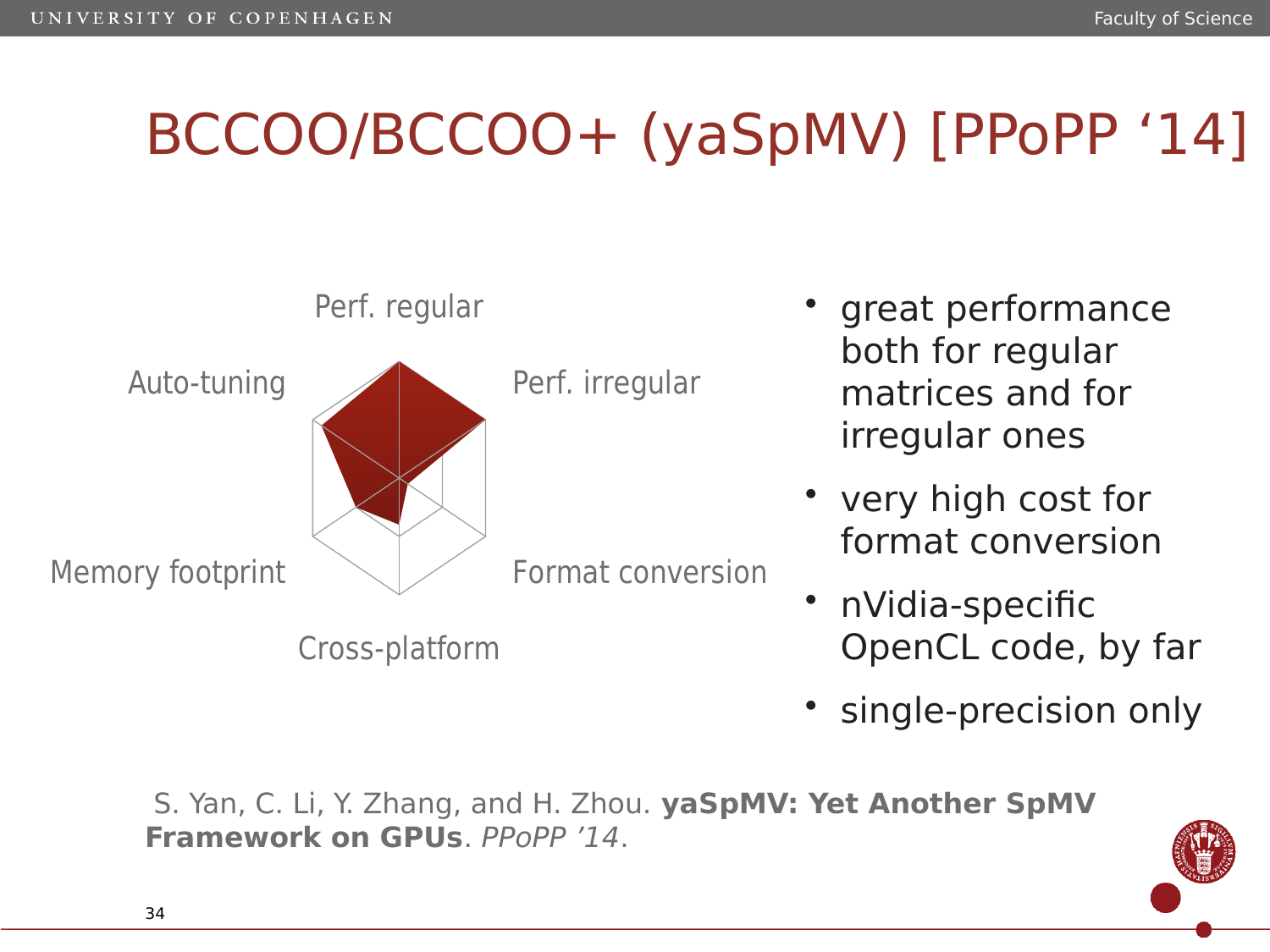

Faculty of Science
BCCOO/BCCOO+ (yaSpMV) [PPoPP ‘14]

### Chart

| Category | 系列 1 |
|---|---|
| Perf. regular | 100.0 |
| Perf. irregular | 100.0 |
| Format conversion | 10.0 |
| Cross-platform | 40.0 |
| Memory footprint | 50.0 |
| Auto-tuning | 90.0 |
great performance both for regular matrices and for irregular ones
very high cost for format conversion
nVidia-specific OpenCL code, by far
single-precision only
 S. Yan, C. Li, Y. Zhang, and H. Zhou. yaSpMV: Yet Another SpMV Framework on GPUs. PPoPP ’14.

34